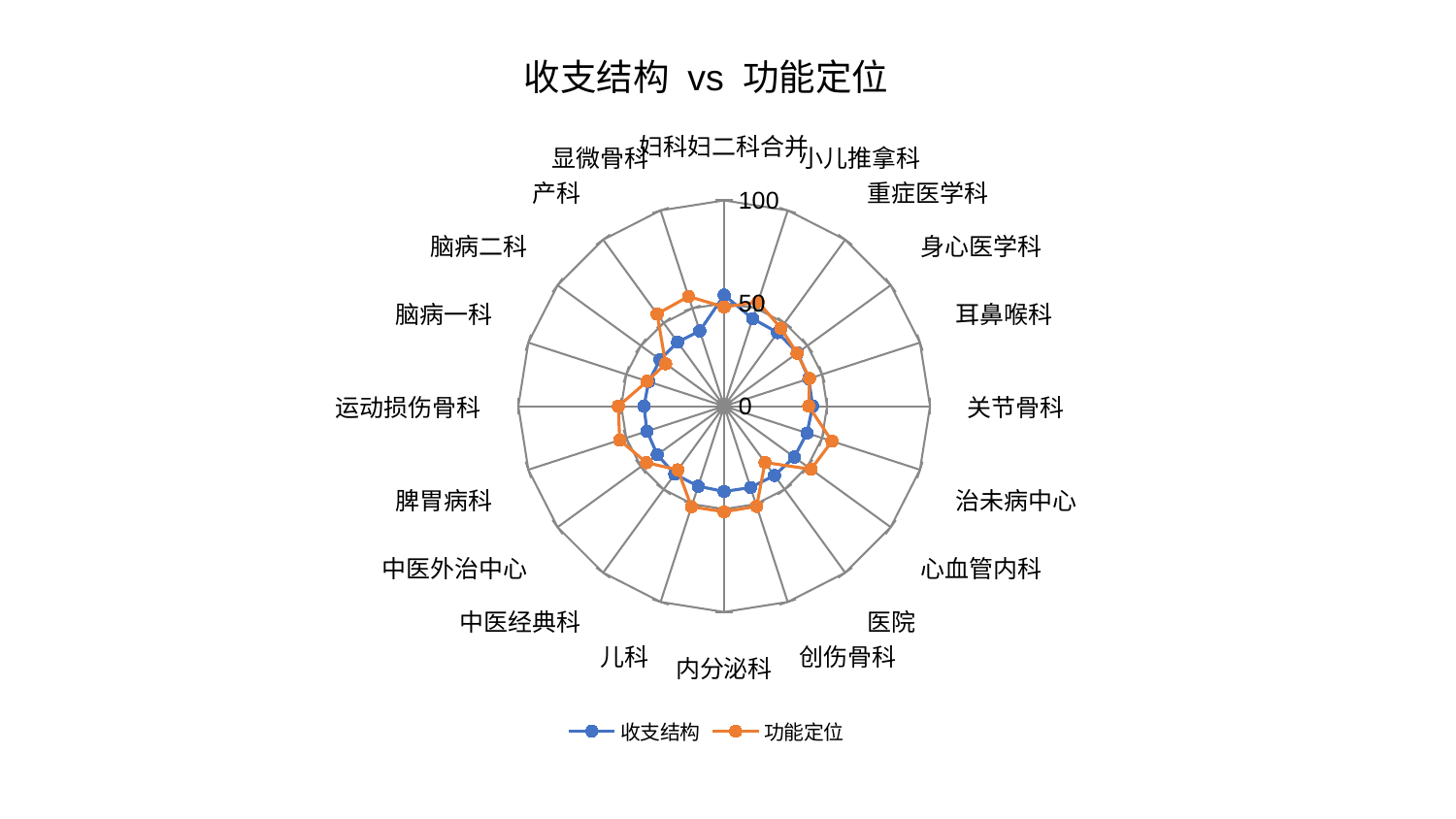

### Chart: 收支结构 vs 功能定位

| Category | 收支结构 | 功能定位 |
|---|---|---|
| 妇科妇二科合并 | 53.965259500618735 | 48.18300204129785 |
| 小儿推拿科 | 44.73159018855914 | 53.3283249086521 |
| 重症医学科 | 44.193578362026415 | 46.88987071122192 |
| 身心医学科 | 44.08092399198063 | 43.78720385017199 |
| 耳鼻喉科 | 43.2307289327736 | 43.63630922807029 |
| 关节骨科 | 42.98663451443033 | 41.08937394944316 |
| 治未病中心 | 42.305241423049345 | 55.08354508598939 |
| 心血管内科 | 42.10856699874219 | 52.15111406879959 |
| 医院 | 41.59504062083707 | 33.80257317608335 |
| 创伤骨科 | 41.549373416805224 | 51.15150578404038 |
| 内分泌科 | 41.45495771172727 | 51.332167451193975 |
| 儿科 | 40.87439843020232 | 51.401966547621015 |
| 中医经典科 | 40.85031834790607 | 38.274965009251446 |
| 中医外治中心 | 40.14080837195274 | 46.682394378684066 |
| 脾胃病科 | 39.406028243418625 | 53.37450431354473 |
| 运动损伤骨科 | 38.978751553692746 | 51.40504319491733 |
| 脑病一科 | 38.54721010770098 | 39.29970986810587 |
| 脑病二科 | 38.51169149685639 | 35.14107517748266 |
| 产科 | 38.500405834900135 | 55.37065440147561 |
| 显微骨科 | 38.45092415999363 | 56.05795880052649 |
70